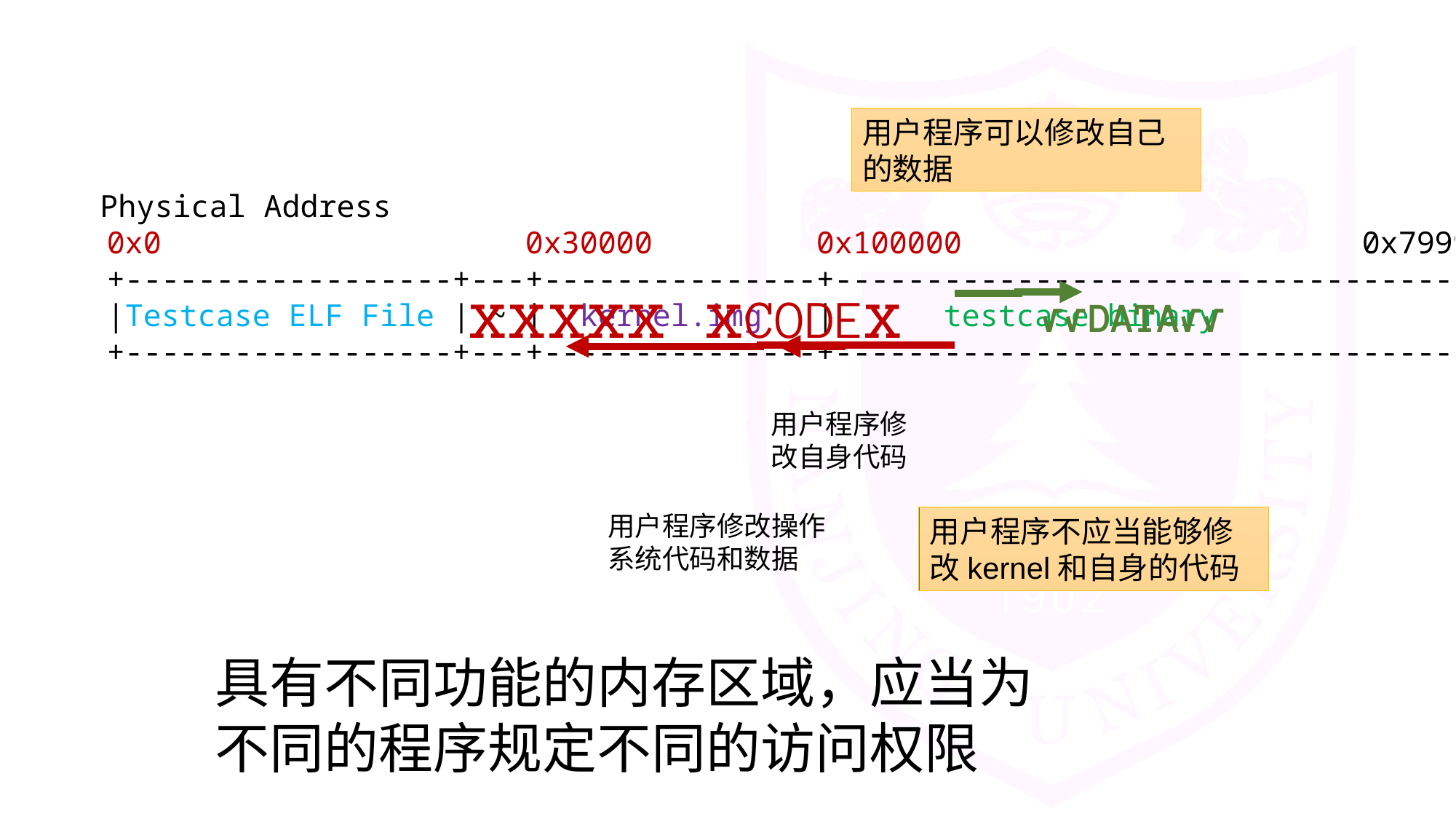

用户程序可以修改自己的数据
Physical Address
0x0                    0x30000         0x100000                      0x7999999
+------------------+---+---------------+-------------------------------------+
|Testcase ELF File | ~ |  kernel.img   |      testcase binary                |
+------------------+---+---------------+-------------------------------------+
xxxxx
xCODEx
√√DATA√√
用户程序修改自身代码
用户程序修改操作系统代码和数据
用户程序不应当能够修改kernel和自身的代码
具有不同功能的内存区域，应当为不同的程序规定不同的访问权限